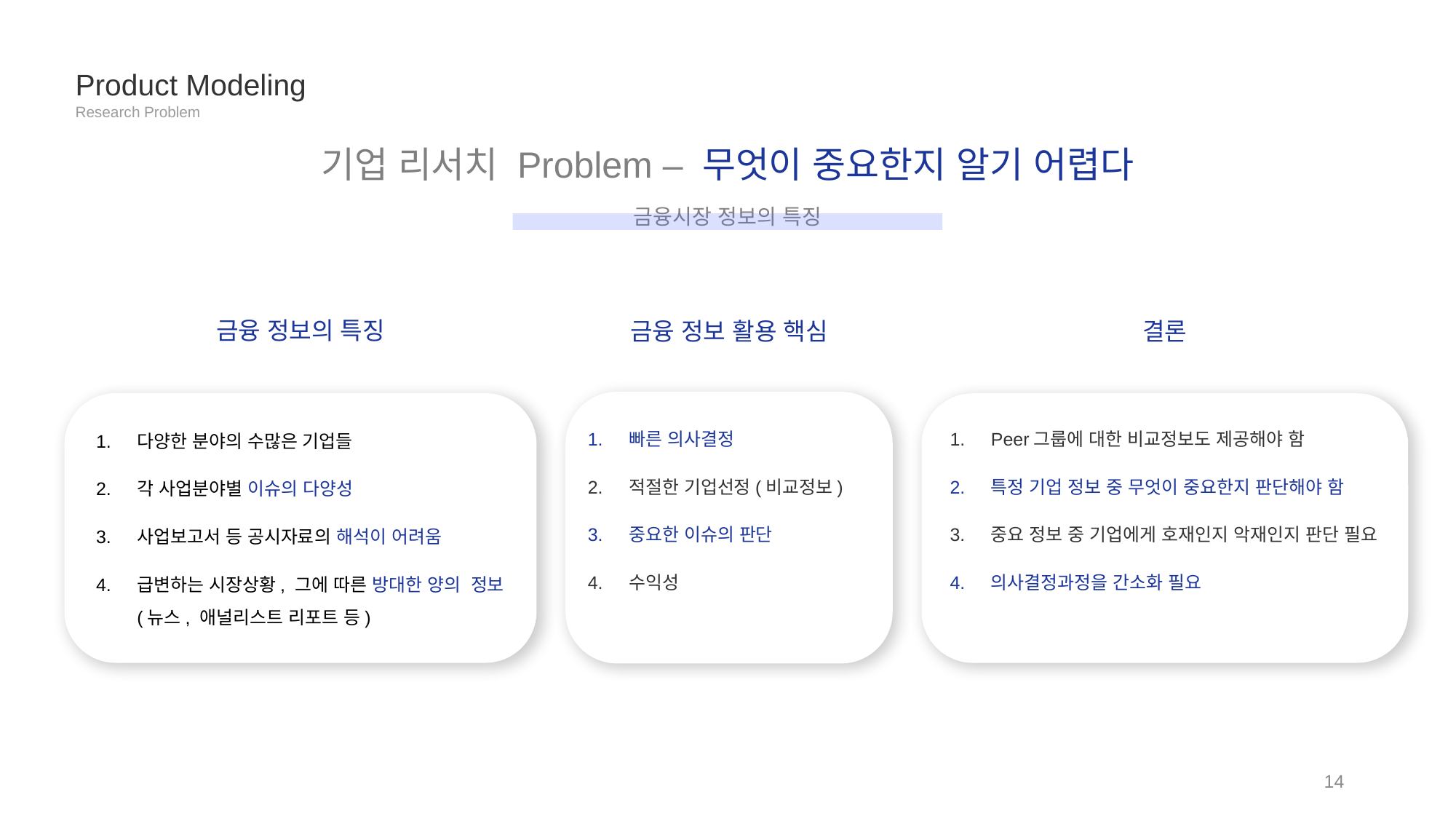

Product Modeling
Research Problem
기업 리서치 Problem – 무엇이 중요한지 알기 어렵다
금융시장 정보의 특징

금융 정보의 특징
금융 정보 활용 핵심
결론

빠른 의사결정
적절한 기업선정(비교정보)
중요한 이슈의 판단
수익성

다양한 분야의 수많은 기업들
각 사업분야별 이슈의 다양성
사업보고서 등 공시자료의 해석이 어려움
급변하는 시장상황, 그에 따른 방대한 양의  정보 (뉴스, 애널리스트 리포트 등)

Peer그룹에 대한 비교정보도 제공해야 함
특정 기업 정보 중 무엇이 중요한지 판단해야 함
중요 정보 중 기업에게 호재인지 악재인지 판단 필요
의사결정과정을 간소화 필요
14